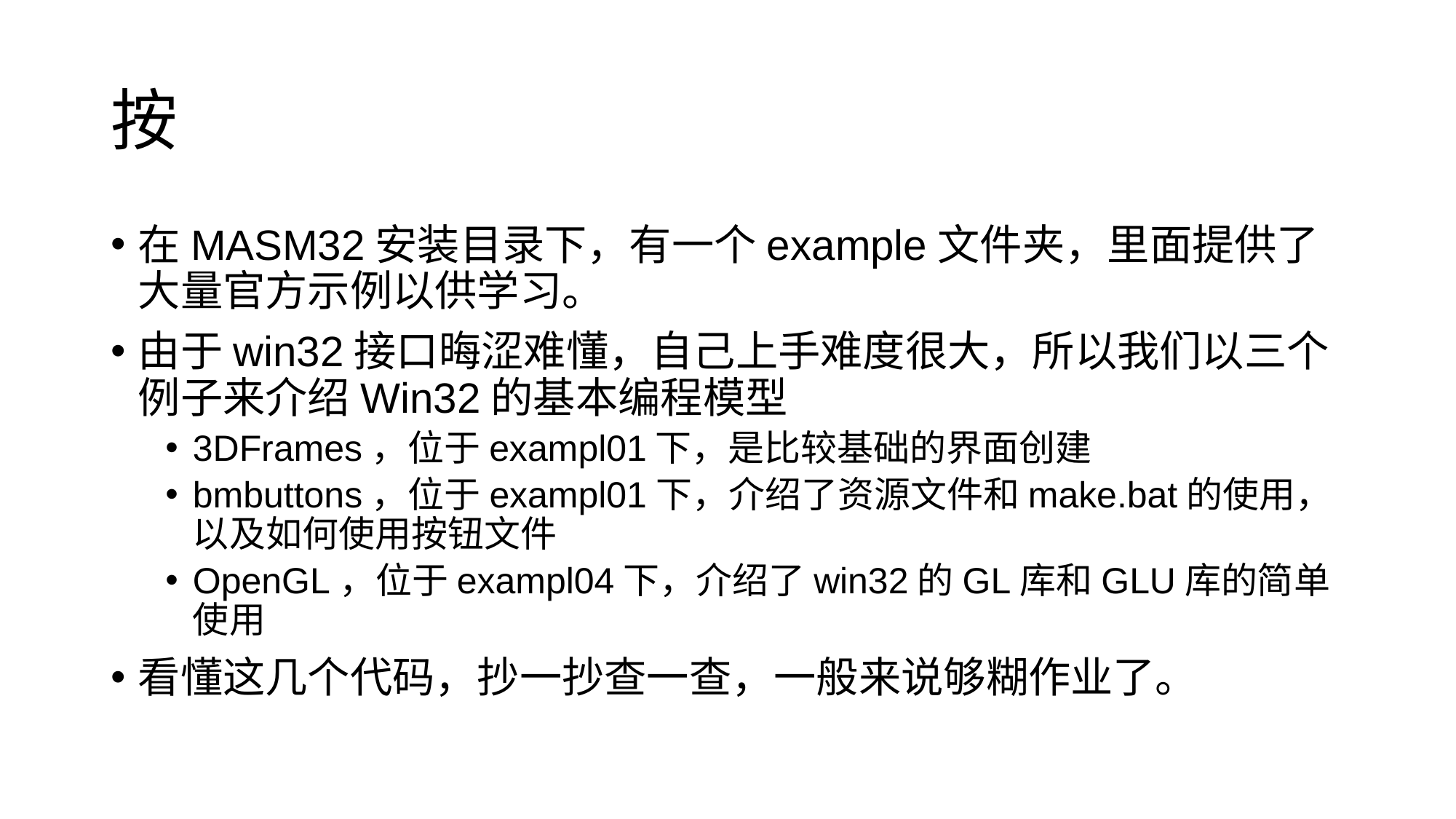

# 按
在MASM32安装目录下，有一个example文件夹，里面提供了大量官方示例以供学习。
由于win32接口晦涩难懂，自己上手难度很大，所以我们以三个例子来介绍Win32的基本编程模型
3DFrames，位于exampl01下，是比较基础的界面创建
bmbuttons，位于exampl01下，介绍了资源文件和make.bat的使用，以及如何使用按钮文件
OpenGL，位于exampl04下，介绍了win32的GL库和GLU库的简单使用
看懂这几个代码，抄一抄查一查，一般来说够糊作业了。